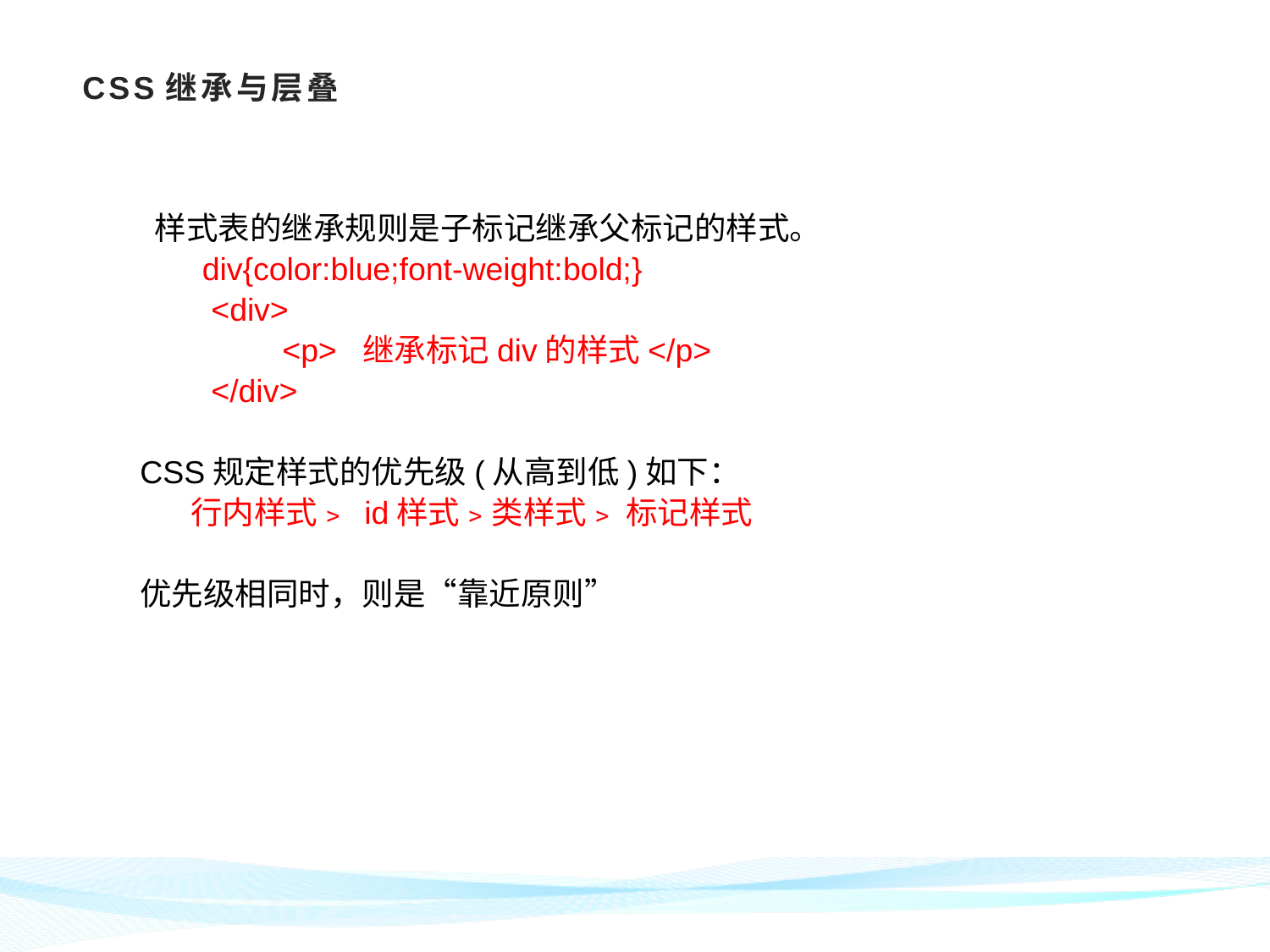

# CSS继承与层叠
 样式表的继承规则是子标记继承父标记的样式。
       div{color:blue;font-weight:bold;}
        <div>
                <p>  继承标记div的样式</p>
        </div>

CSS规定样式的优先级(从高到低)如下：
      行内样式﹥ id样式﹥类样式﹥ 标记样式

优先级相同时，则是“靠近原则”